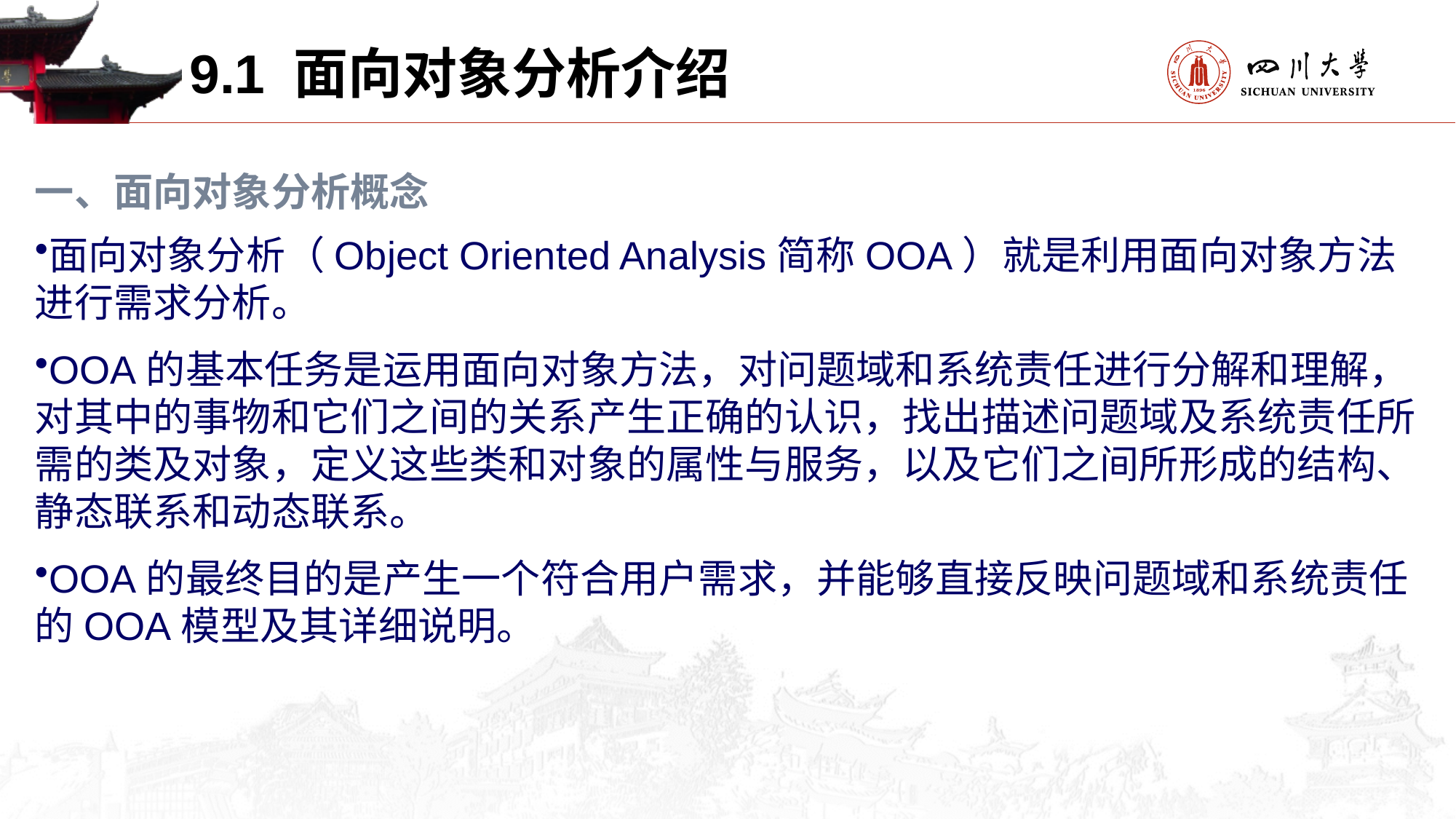

9.1 面向对象分析介绍
一、面向对象分析概念
面向对象分析（Object Oriented Analysis简称OOA）就是利用面向对象方法进行需求分析。
OOA的基本任务是运用面向对象方法，对问题域和系统责任进行分解和理解，对其中的事物和它们之间的关系产生正确的认识，找出描述问题域及系统责任所需的类及对象，定义这些类和对象的属性与服务，以及它们之间所形成的结构、静态联系和动态联系。
OOA的最终目的是产生一个符合用户需求，并能够直接反映问题域和系统责任的OOA模型及其详细说明。